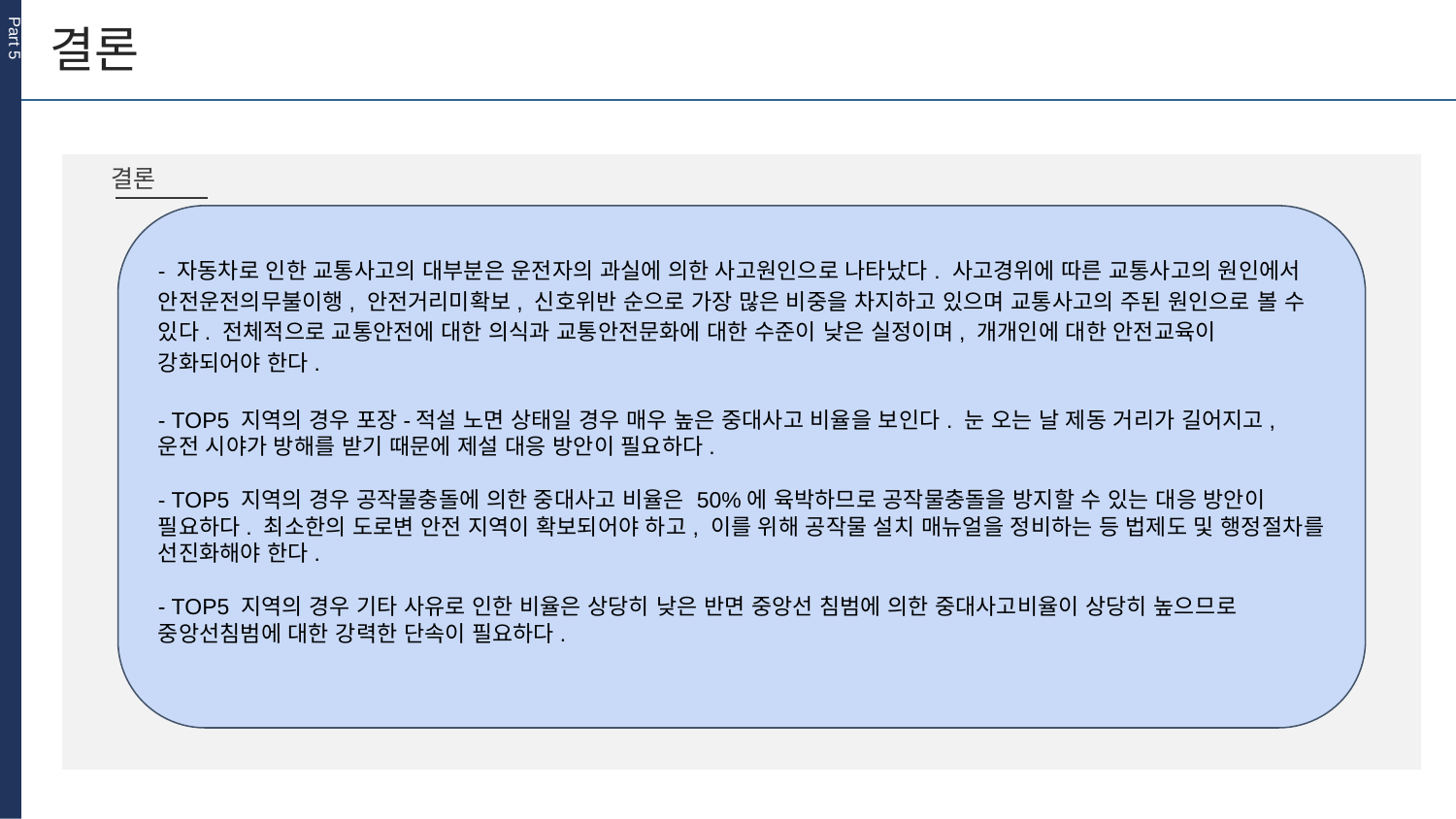

결론
Part 5

결론

- 자동차로 인한 교통사고의 대부분은 운전자의 과실에 의한 사고원인으로 나타났다. 사고경위에 따른 교통사고의 원인에서 안전운전의무불이행, 안전거리미확보, 신호위반 순으로 가장 많은 비중을 차지하고 있으며 교통사고의 주된 원인으로 볼 수 있다. 전체적으로 교통안전에 대한 의식과 교통안전문화에 대한 수준이 낮은 실정이며, 개개인에 대한 안전교육이 강화되어야 한다.

- TOP5 지역의 경우 포장-적설 노면 상태일 경우 매우 높은 중대사고 비율을 보인다. 눈 오는 날 제동 거리가 길어지고, 운전 시야가 방해를 받기 때문에 제설 대응 방안이 필요하다.

- TOP5 지역의 경우 공작물충돌에 의한 중대사고 비율은 50%에 육박하므로 공작물충돌을 방지할 수 있는 대응 방안이 필요하다. 최소한의 도로변 안전 지역이 확보되어야 하고, 이를 위해 공작물 설치 매뉴얼을 정비하는 등 법제도 및 행정절차를 선진화해야 한다.

- TOP5 지역의 경우 기타 사유로 인한 비율은 상당히 낮은 반면 중앙선 침범에 의한 중대사고비율이 상당히 높으므로 중앙선침범에 대한 강력한 단속이 필요하다.